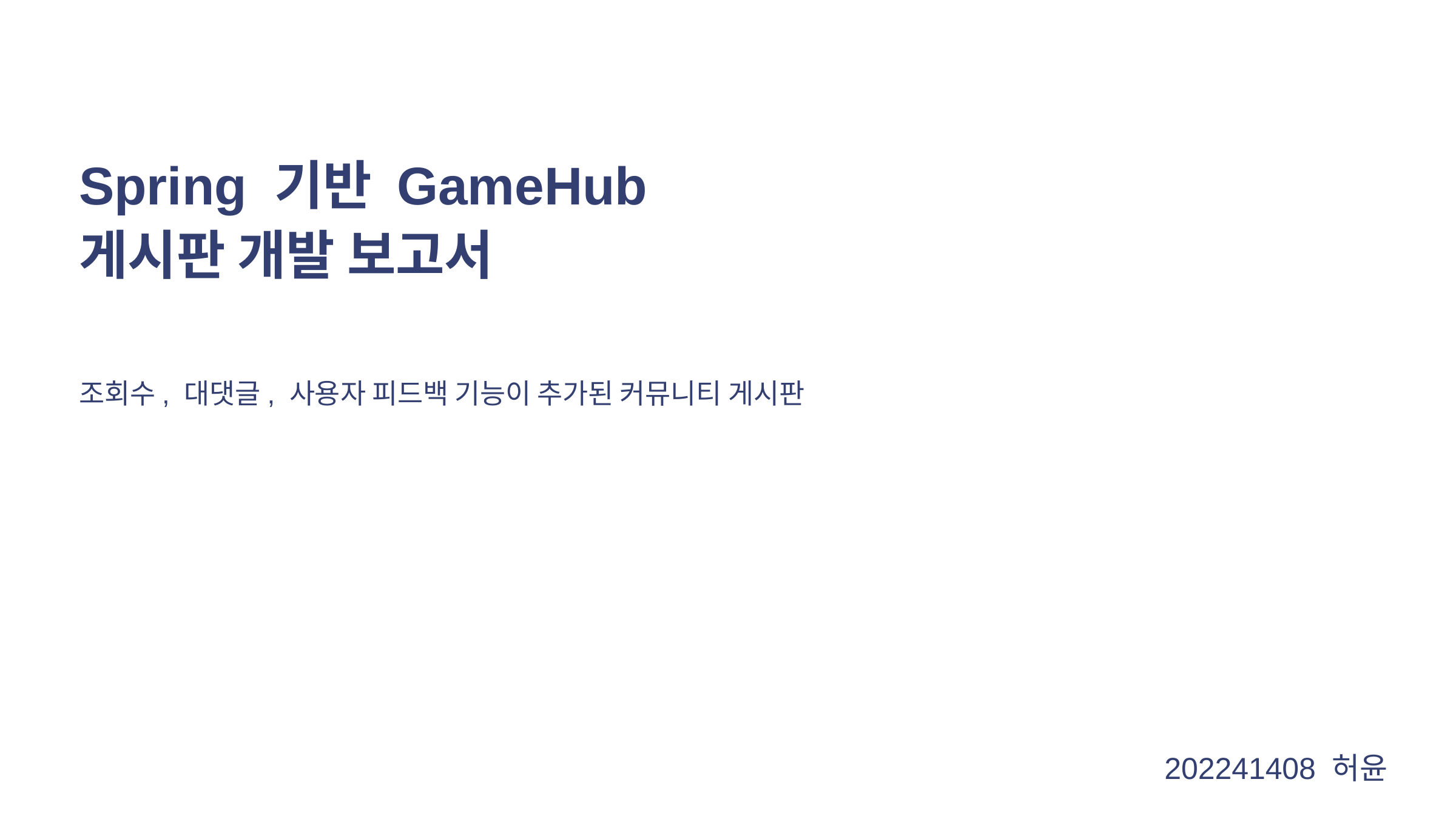

Spring 기반 GameHub
게시판 개발 보고서
조회수, 대댓글, 사용자 피드백 기능이 추가된 커뮤니티 게시판
202241408 허윤